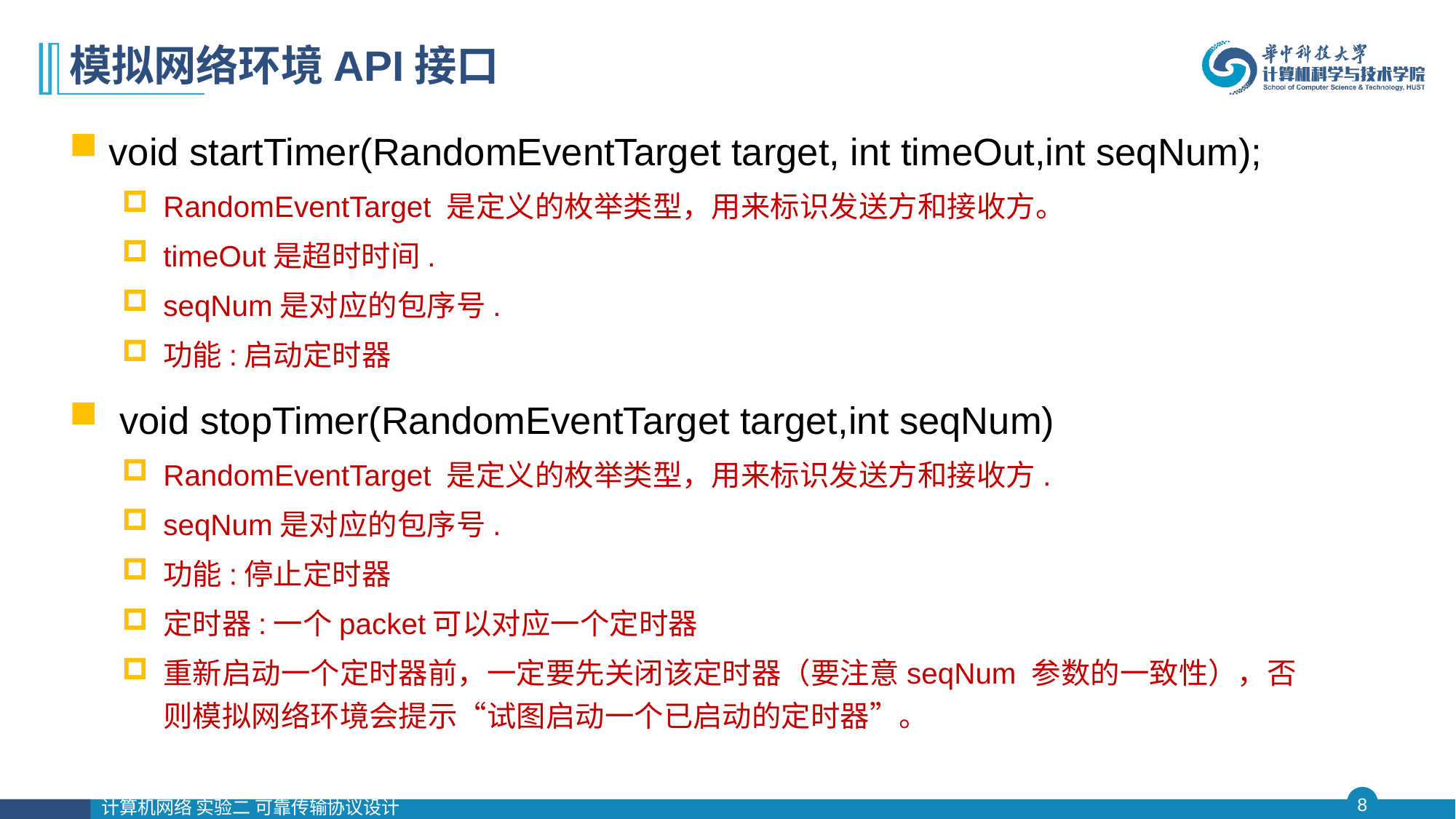

# 模拟网络环境API接口
void startTimer(RandomEventTarget target, int timeOut,int seqNum);
RandomEventTarget 是定义的枚举类型，用来标识发送方和接收方。
timeOut是超时时间.
seqNum是对应的包序号.
功能:启动定时器
 void stopTimer(RandomEventTarget target,int seqNum)
RandomEventTarget 是定义的枚举类型，用来标识发送方和接收方.
seqNum是对应的包序号.
功能:停止定时器
定时器:一个packet可以对应一个定时器
重新启动一个定时器前，一定要先关闭该定时器（要注意seqNum 参数的一致性），否则模拟网络环境会提示“试图启动一个已启动的定时器”。